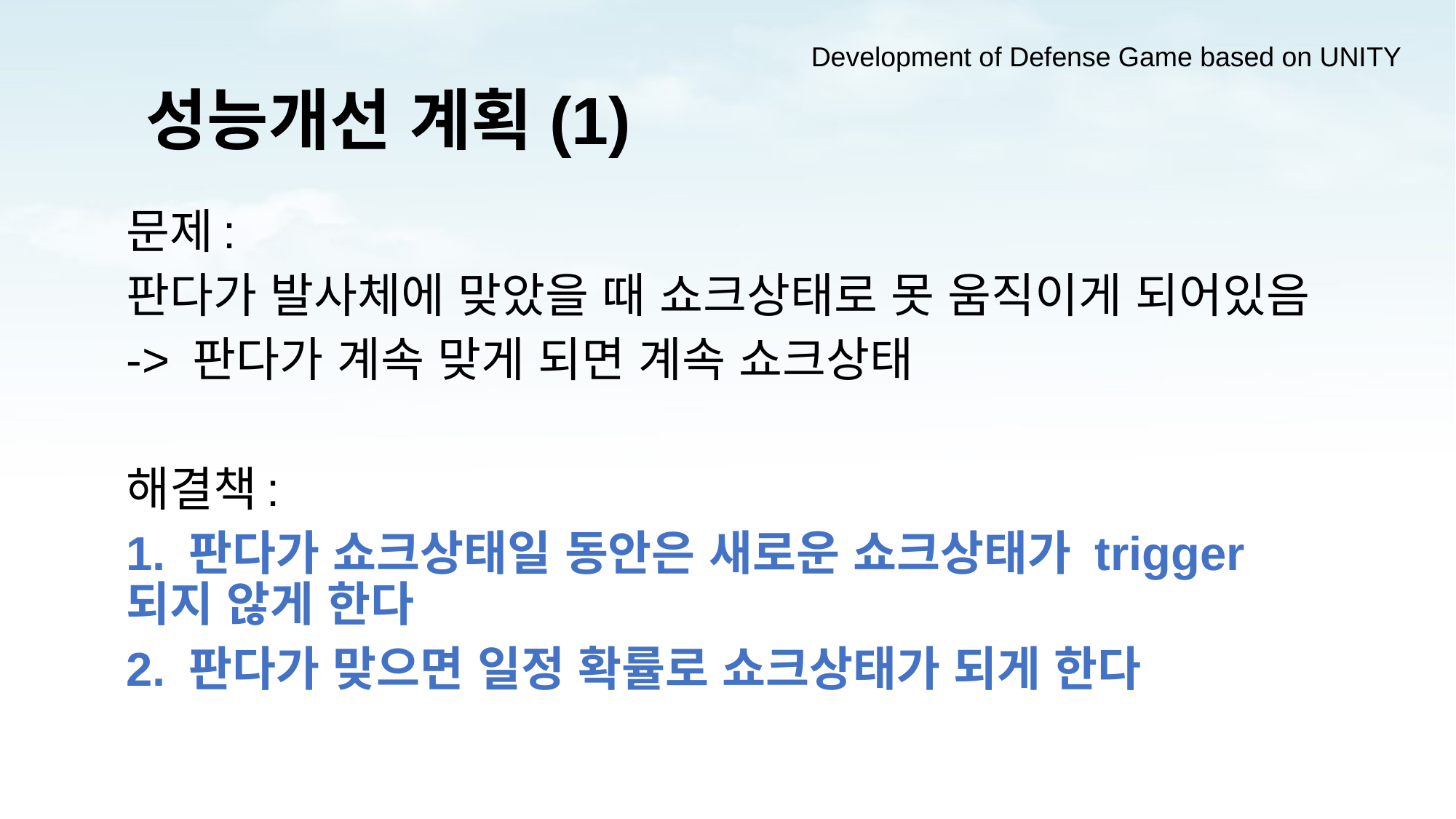

Development of Defense Game based on UNITY
# 성능개선 계획(1)
문제:
판다가 발사체에 맞았을 때 쇼크상태로 못 움직이게 되어있음
-> 판다가 계속 맞게 되면 계속 쇼크상태

해결책:
1. 판다가 쇼크상태일 동안은 새로운 쇼크상태가 trigger되지 않게 한다
2. 판다가 맞으면 일정 확률로 쇼크상태가 되게 한다